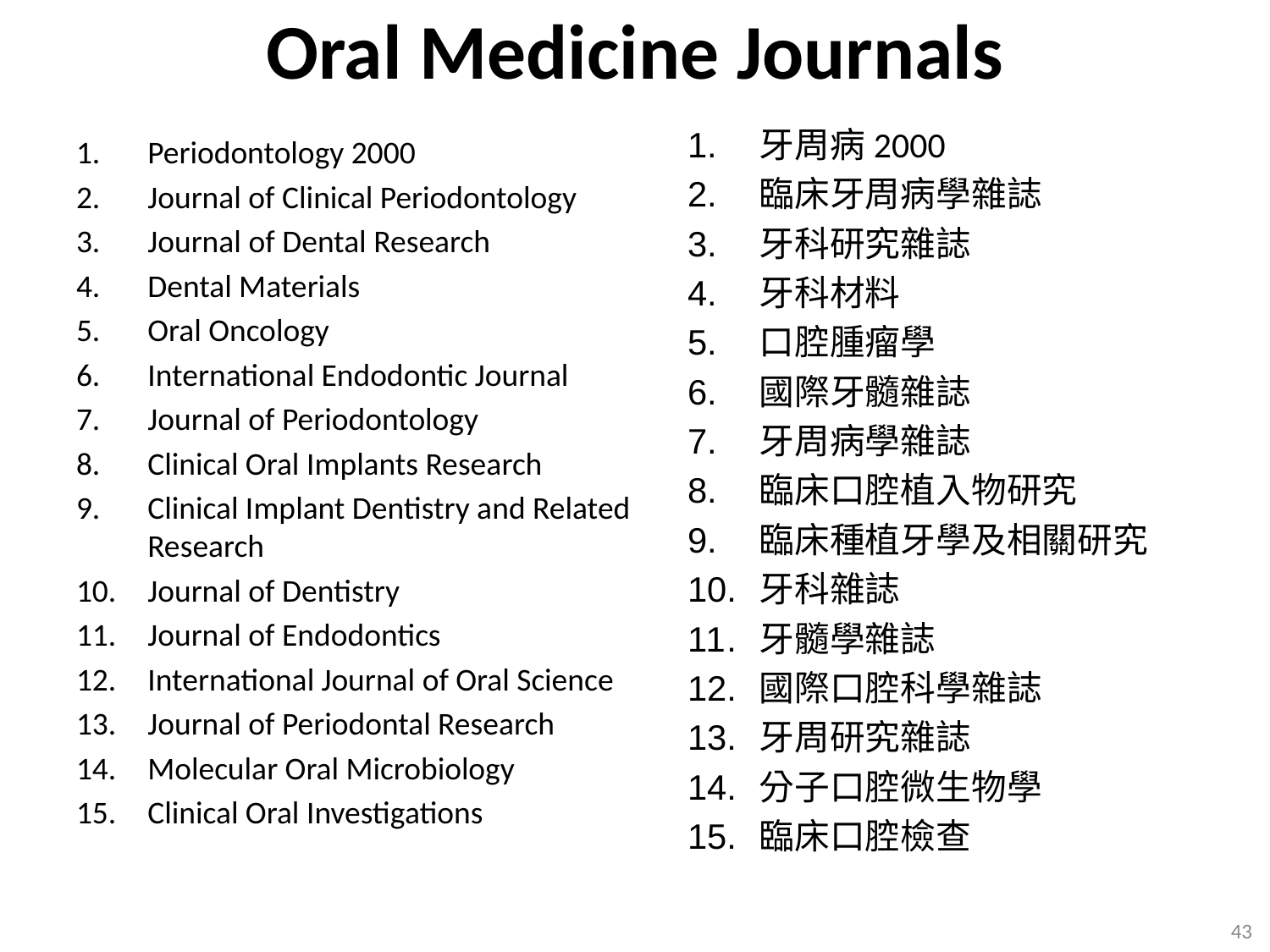

# Oral Medicine Journals
牙周病2000
臨床牙周病學雜誌
牙科研究雜誌
牙科材料
口腔腫瘤學
國際牙髓雜誌
牙周病學雜誌
臨床口腔植入物研究
臨床種植牙學及相關研究
牙科雜誌
牙髓學雜誌
國際口腔科學雜誌
牙周研究雜誌
分子口腔微生物學
臨床口腔檢查
Periodontology 2000
Journal of Clinical Periodontology
Journal of Dental Research
Dental Materials
Oral Oncology
International Endodontic Journal
Journal of Periodontology
Clinical Oral Implants Research
Clinical Implant Dentistry and Related Research
Journal of Dentistry
Journal of Endodontics
International Journal of Oral Science
Journal of Periodontal Research
Molecular Oral Microbiology
Clinical Oral Investigations

43